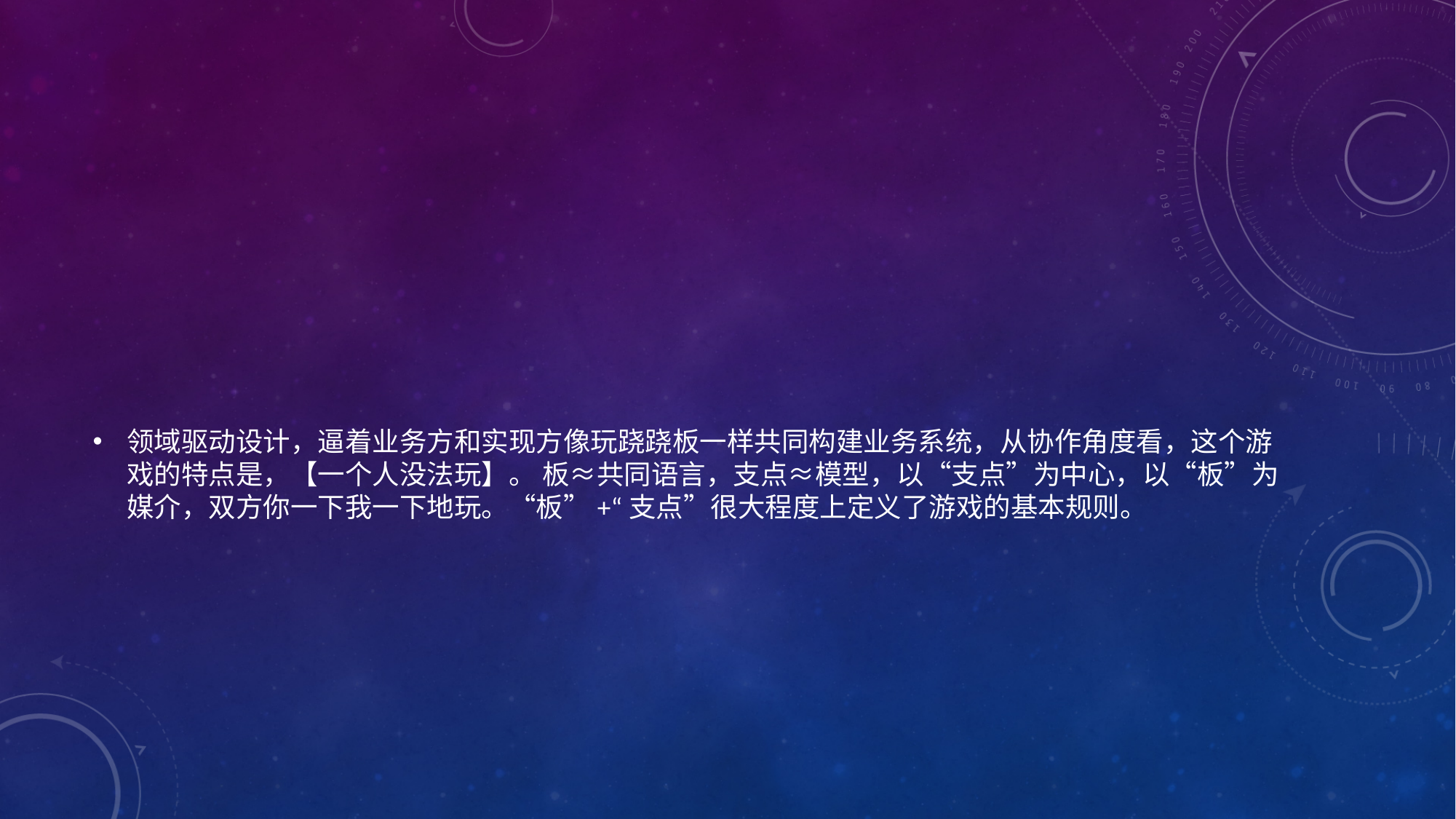

#
领域驱动设计，逼着业务方和实现方像玩跷跷板一样共同构建业务系统，从协作角度看，这个游戏的特点是，【一个人没法玩】。 板≈共同语言，支点≈模型，以“支点”为中心，以“板”为媒介，双方你一下我一下地玩。“板”+“支点”很大程度上定义了游戏的基本规则。